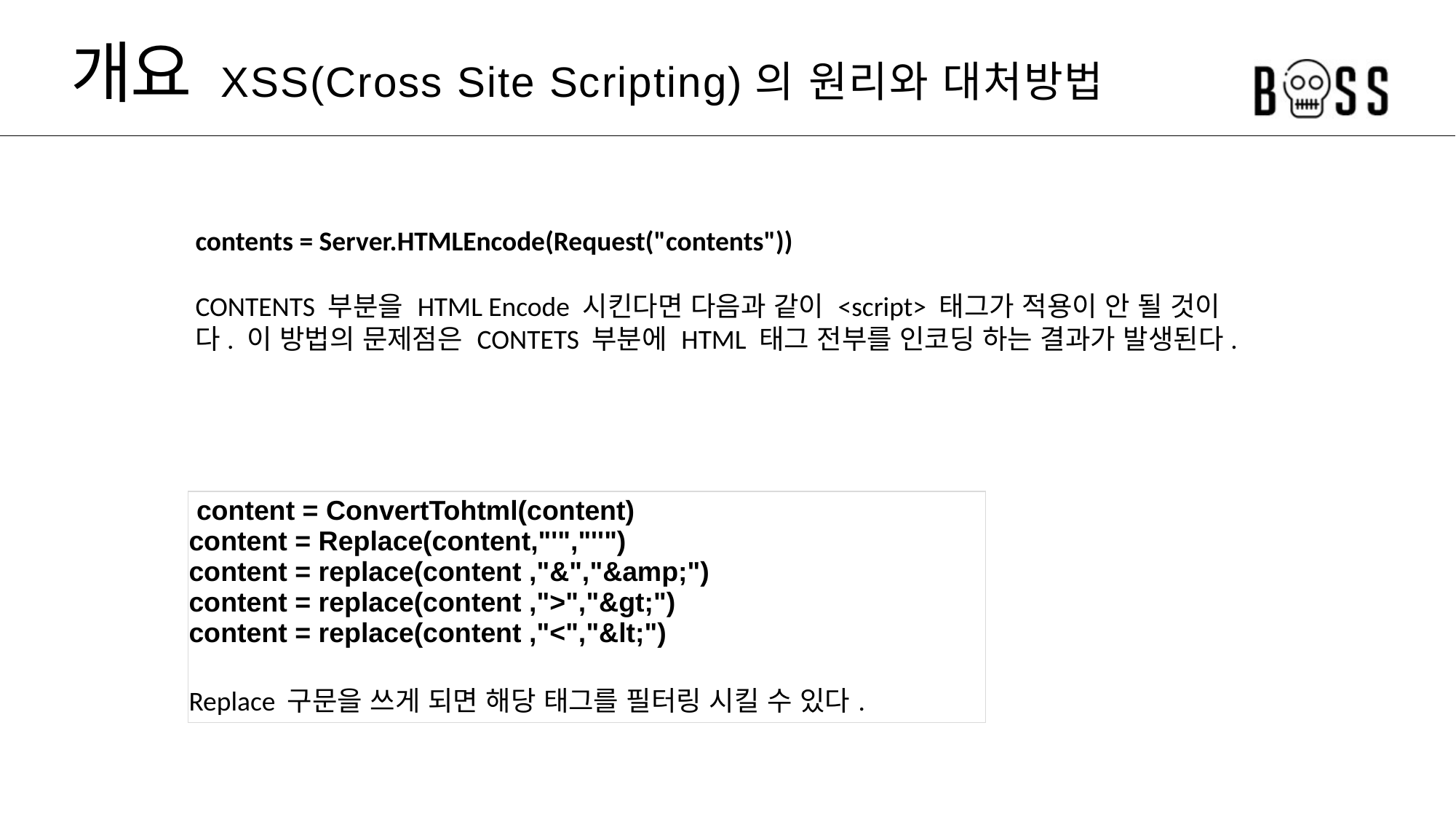

# 개요	XSS(Cross Site Scripting)의 원리와 대처방법
contents = Server.HTMLEncode(Request("contents"))

CONTENTS 부분을 HTML Encode 시킨다면 다음과 같이 <script> 태그가 적용이 안 될 것이다. 이 방법의 문제점은 CONTETS 부분에 HTML 태그 전부를 인코딩 하는 결과가 발생된다.
| content = ConvertTohtml(content) content = Replace(content,"'","''") content = replace(content ,"&","&amp;") content = replace(content ,">","&gt;") content = replace(content ,"<","&lt;") Replace 구문을 쓰게 되면 해당 태그를 필터링 시킬 수 있다. |
| --- |